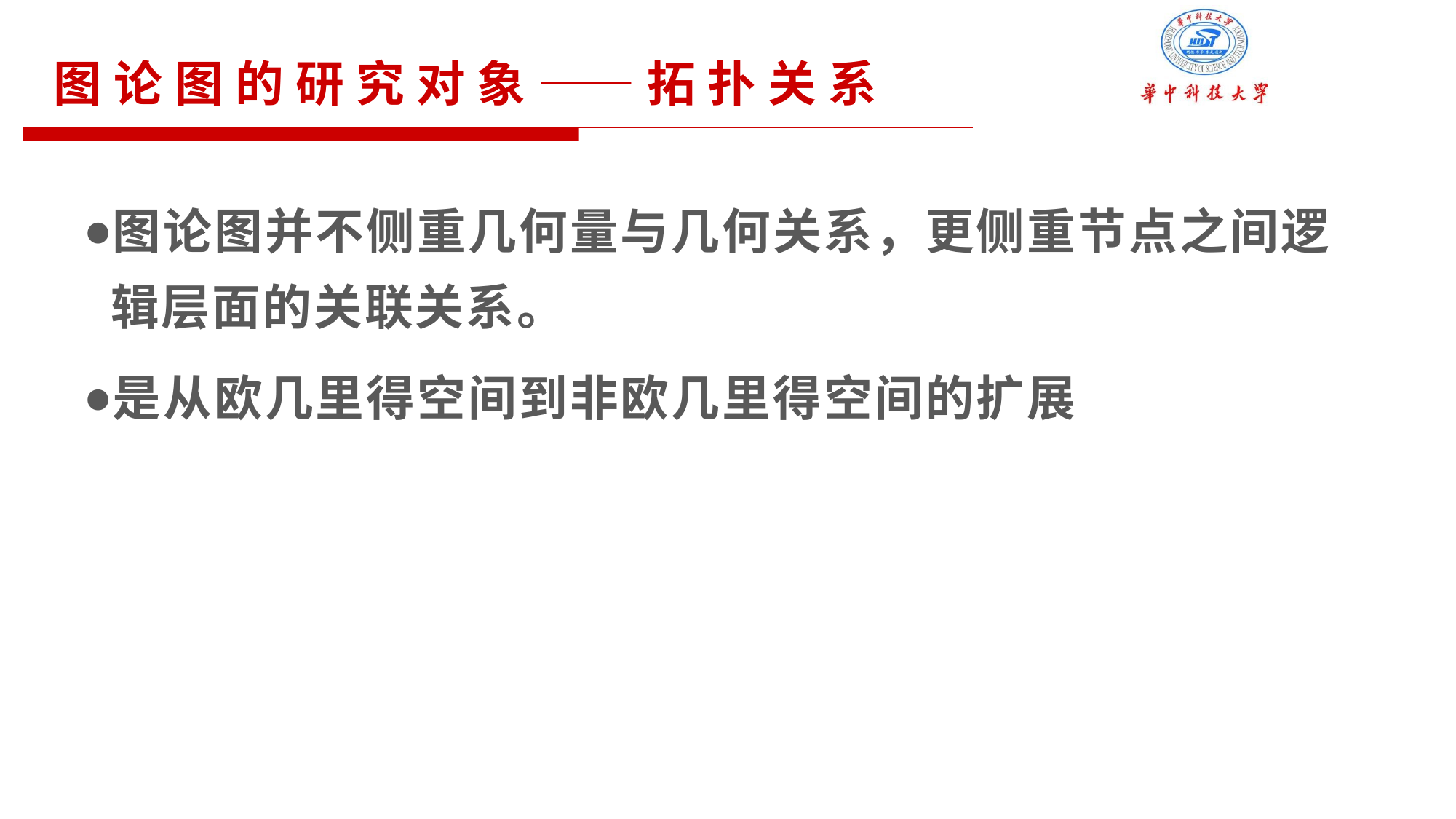

图论图的研究对象——拓扑关系

图论图并不侧重几何量与几何关系，更侧重节点之间逻辑层面的关联关系。
是从欧几里得空间到非欧几里得空间的扩展